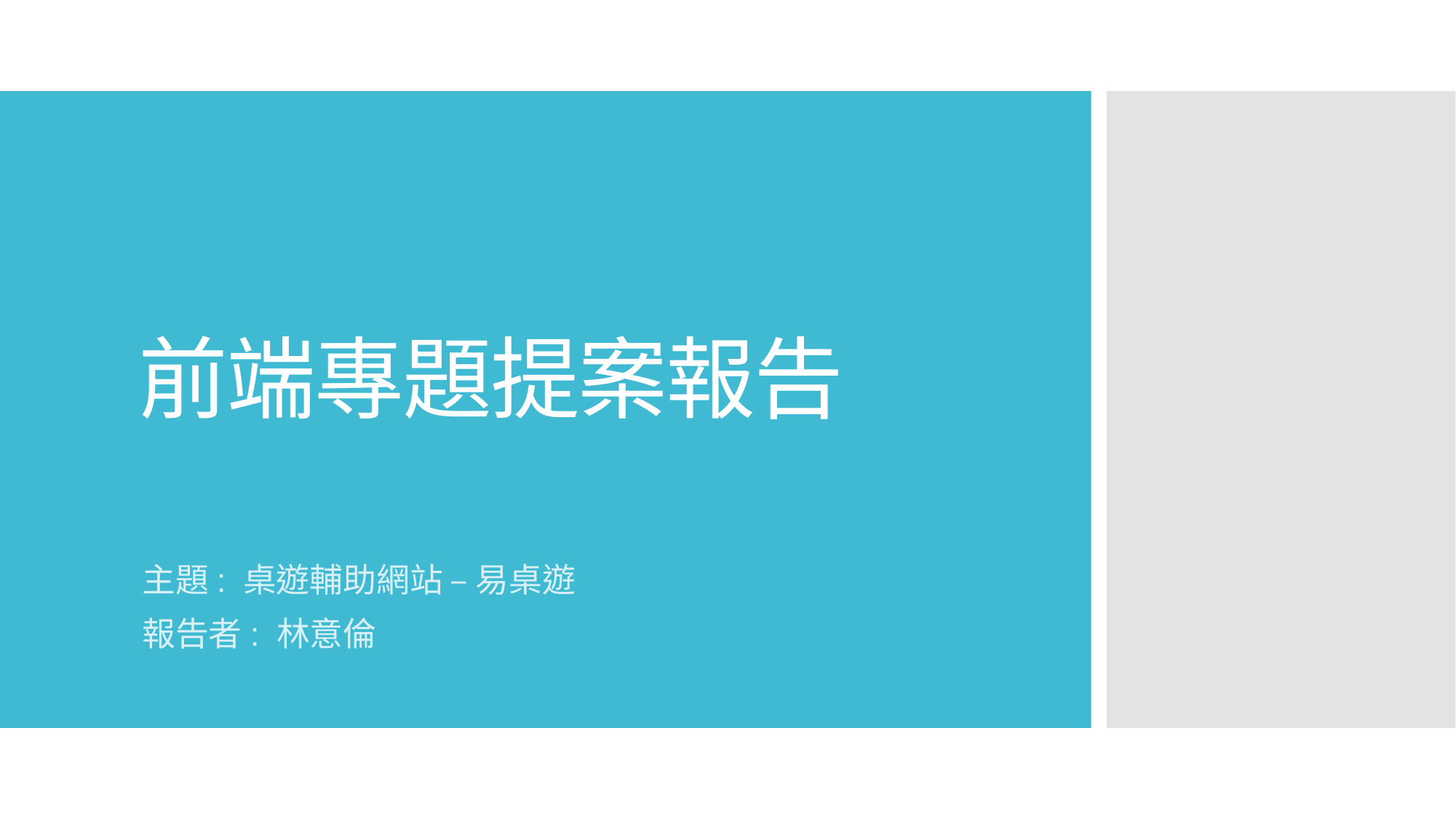

# 前端專題提案報告
主題: 桌遊輔助網站 – 易桌遊
報告者: 林意倫